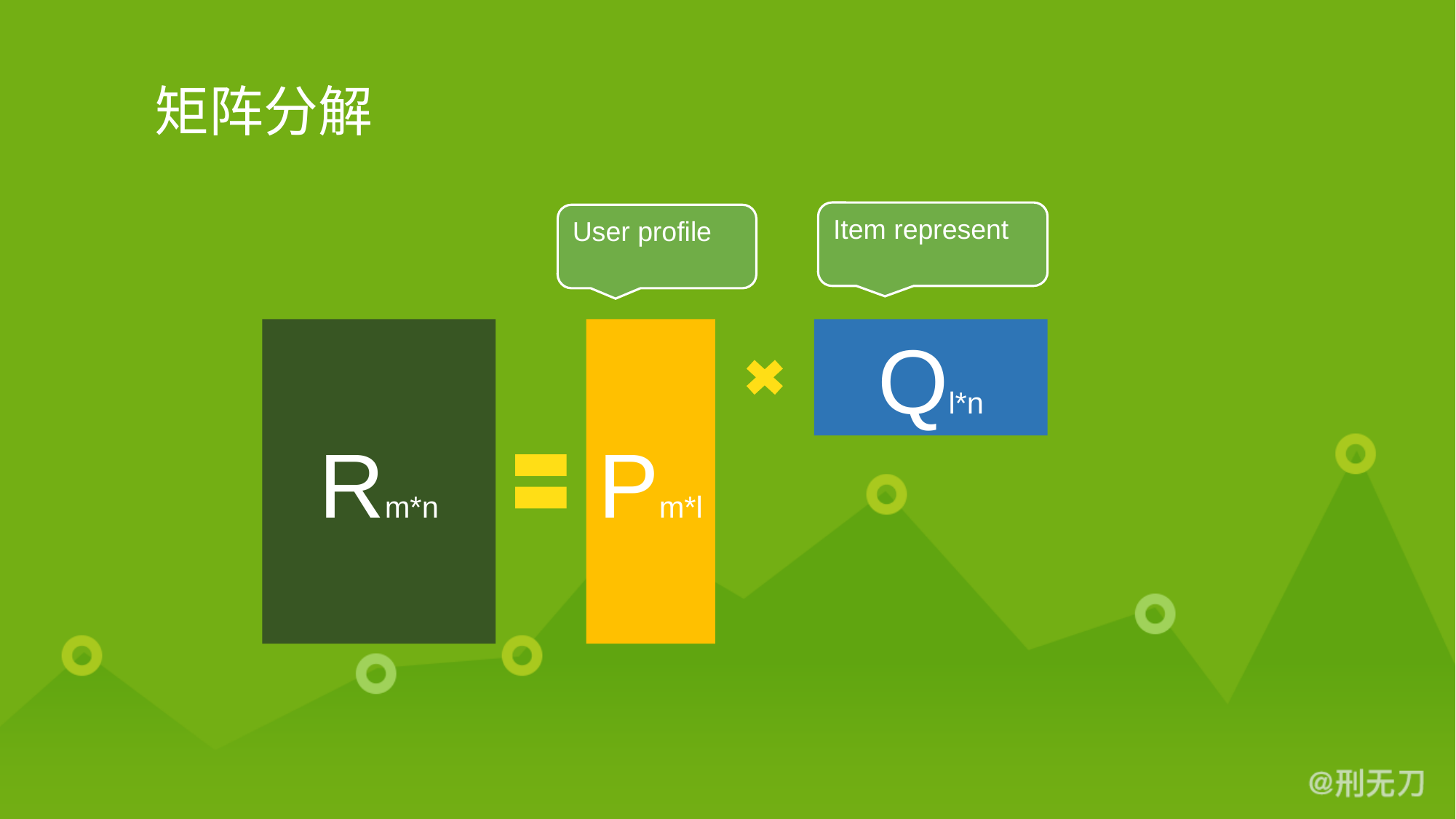

# 矩阵分解
Item represent
User profile
Rm*n
Pm*l
Ql*n